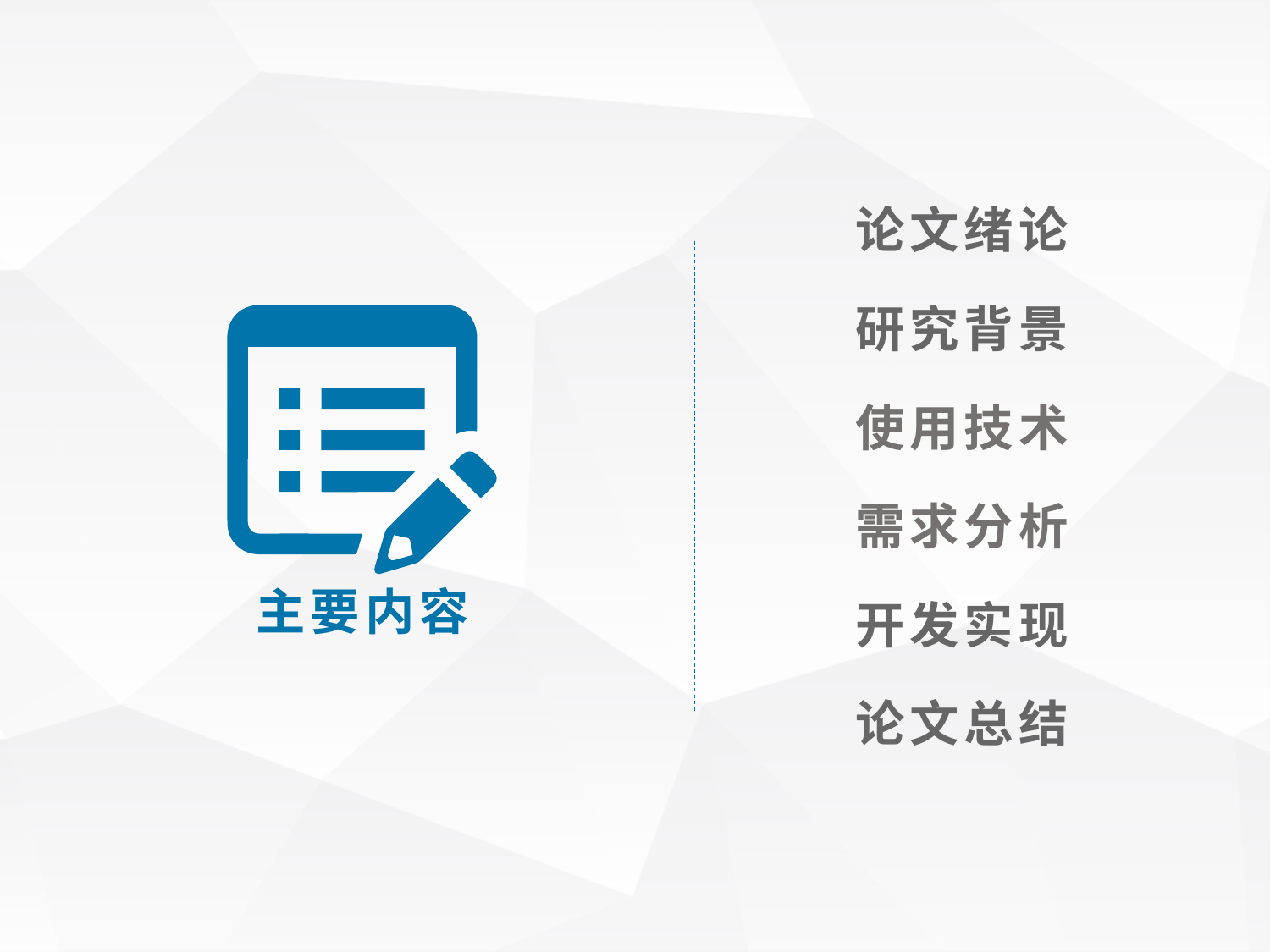

论文绪论
研究背景

使用技术
需求分析
主要内容
开发实现
论文总结